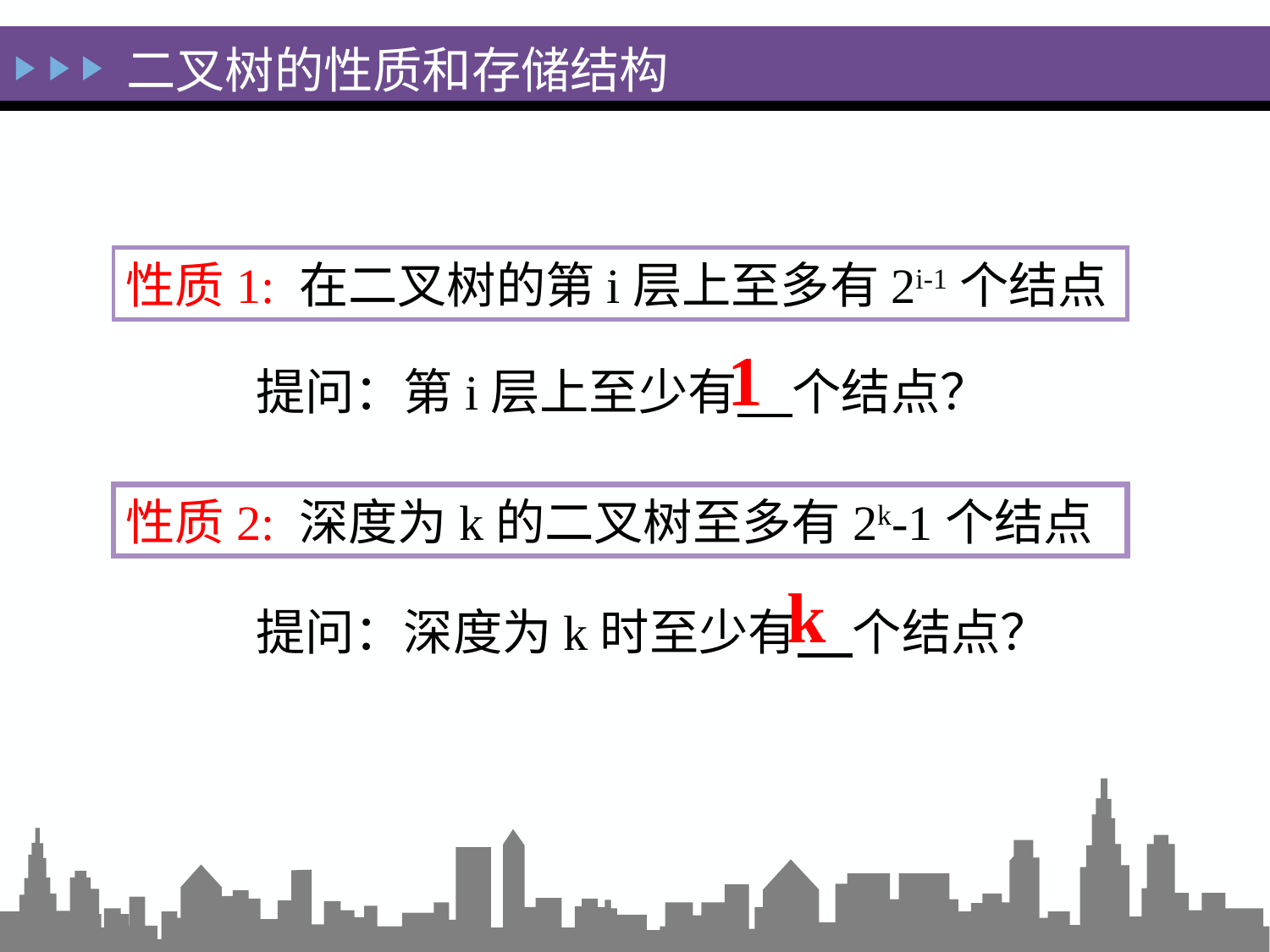

二叉树的性质和存储结构
性质1: 在二叉树的第i层上至多有2i-1个结点
1
提问：第i层上至少有     个结点？
性质2: 深度为k的二叉树至多有2k-1个结点
k
提问：深度为k时至少有     个结点？